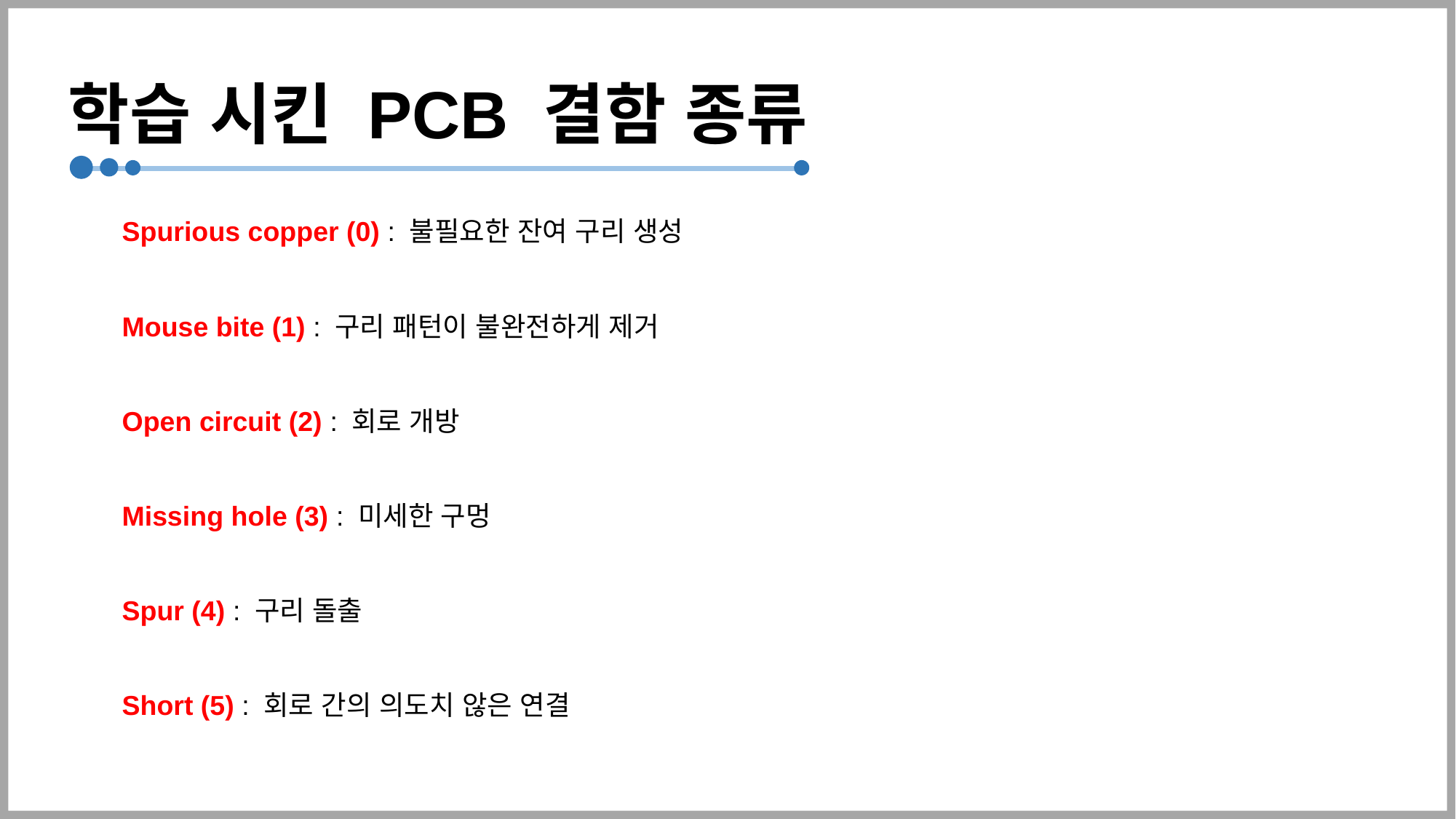

# 학습 시킨 PCB 결함 종류
Spurious copper (0) : 불필요한 잔여 구리 생성
Mouse bite (1) : 구리 패턴이 불완전하게 제거
Open circuit (2) : 회로 개방
Missing hole (3) : 미세한 구멍
Spur (4) : 구리 돌출
Short (5) : 회로 간의 의도치 않은 연결